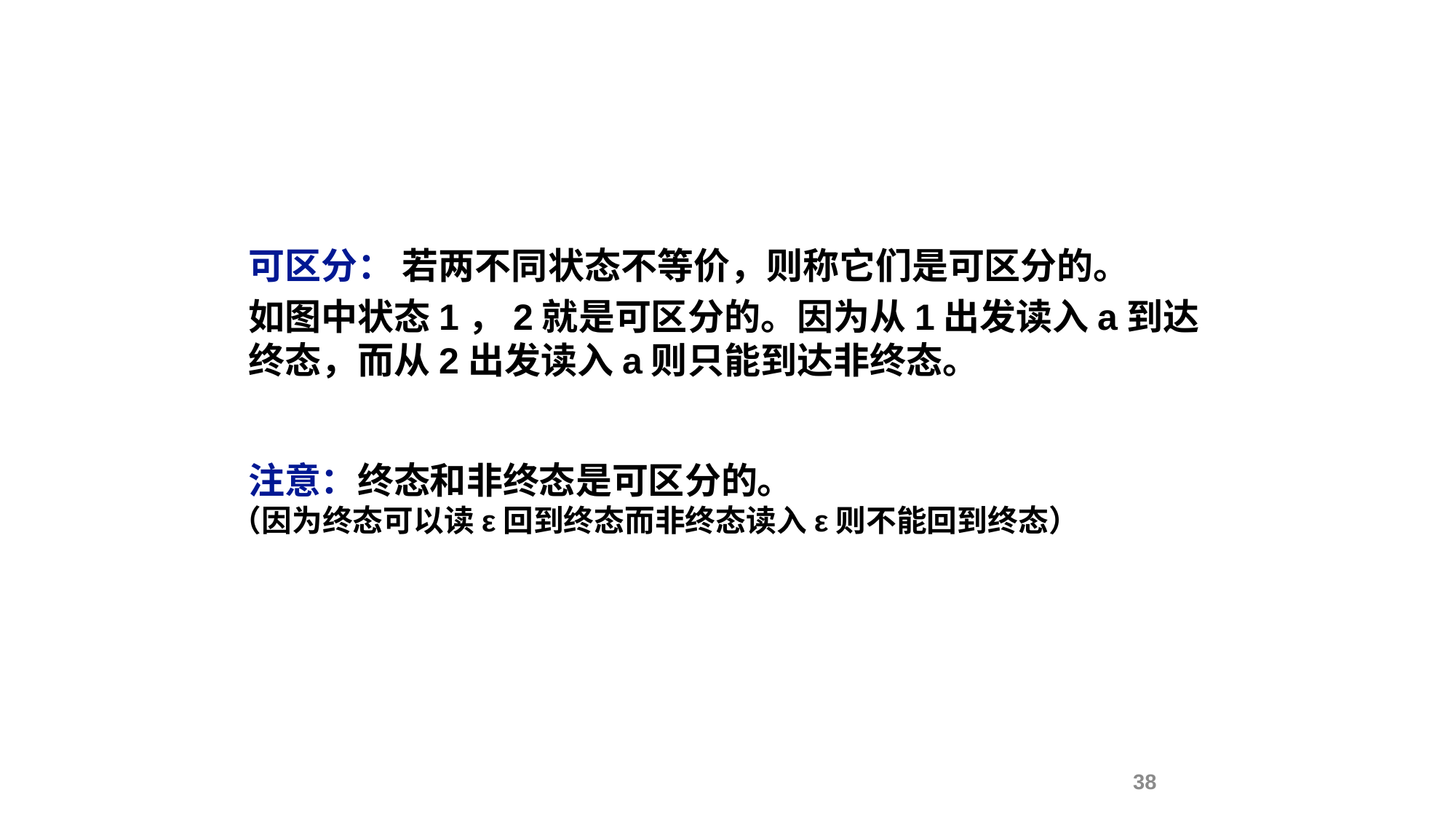

可区分： 若两不同状态不等价，则称它们是可区分的。
如图中状态1，2就是可区分的。因为从1出发读入a到达终态，而从2出发读入a则只能到达非终态。
 注意：终态和非终态是可区分的。
（因为终态可以读ε回到终态而非终态读入ε则不能回到终态）
38